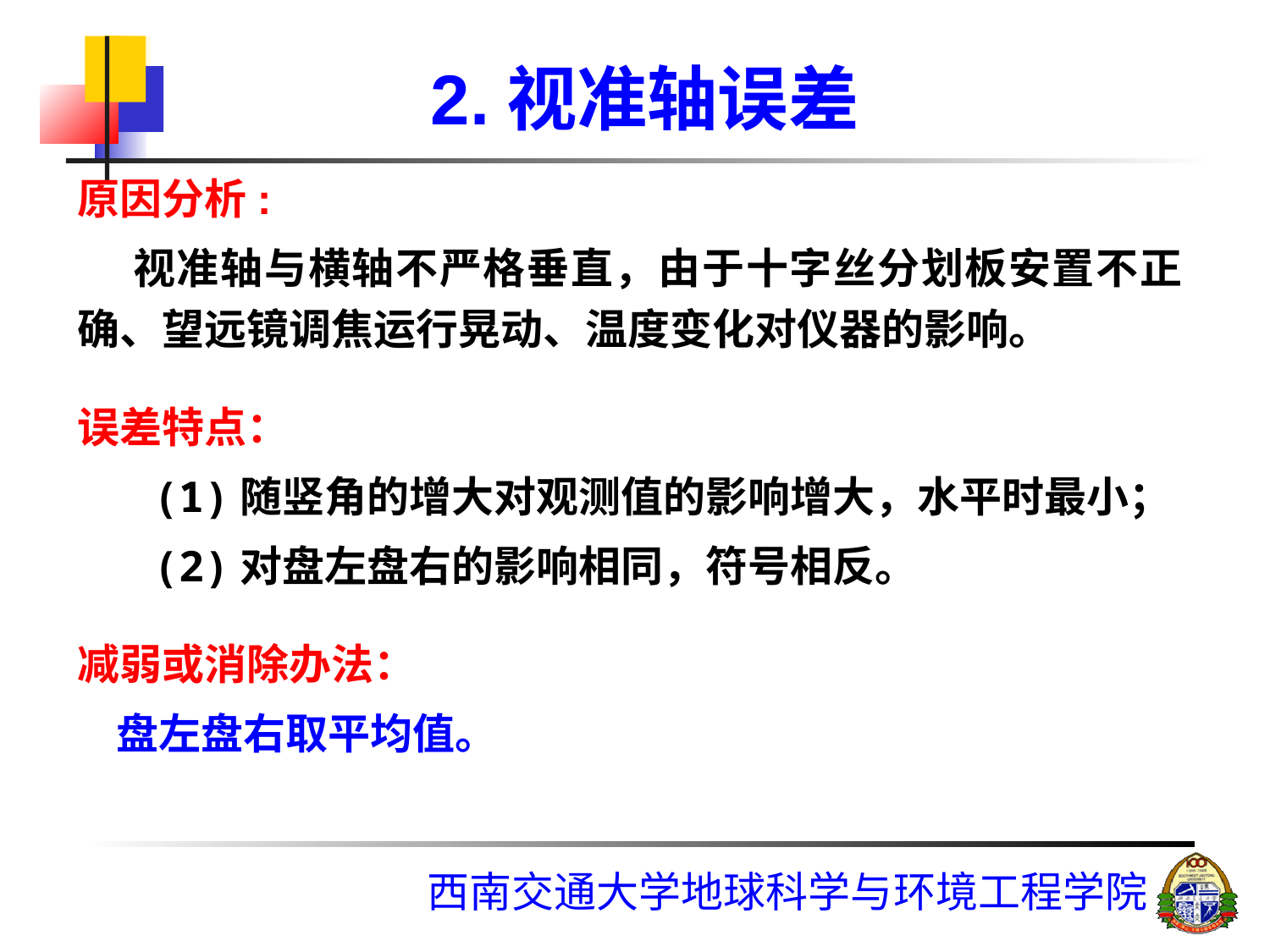

# 2.视准轴误差
原因分析:
    视准轴与横轴不严格垂直，由于十字丝分划板安置不正确、望远镜调焦运行晃动、温度变化对仪器的影响。

误差特点：
   (1)随竖角的增大对观测值的影响增大，水平时最小；
   (2)对盘左盘右的影响相同，符号相反。

减弱或消除办法：
   盘左盘右取平均值。